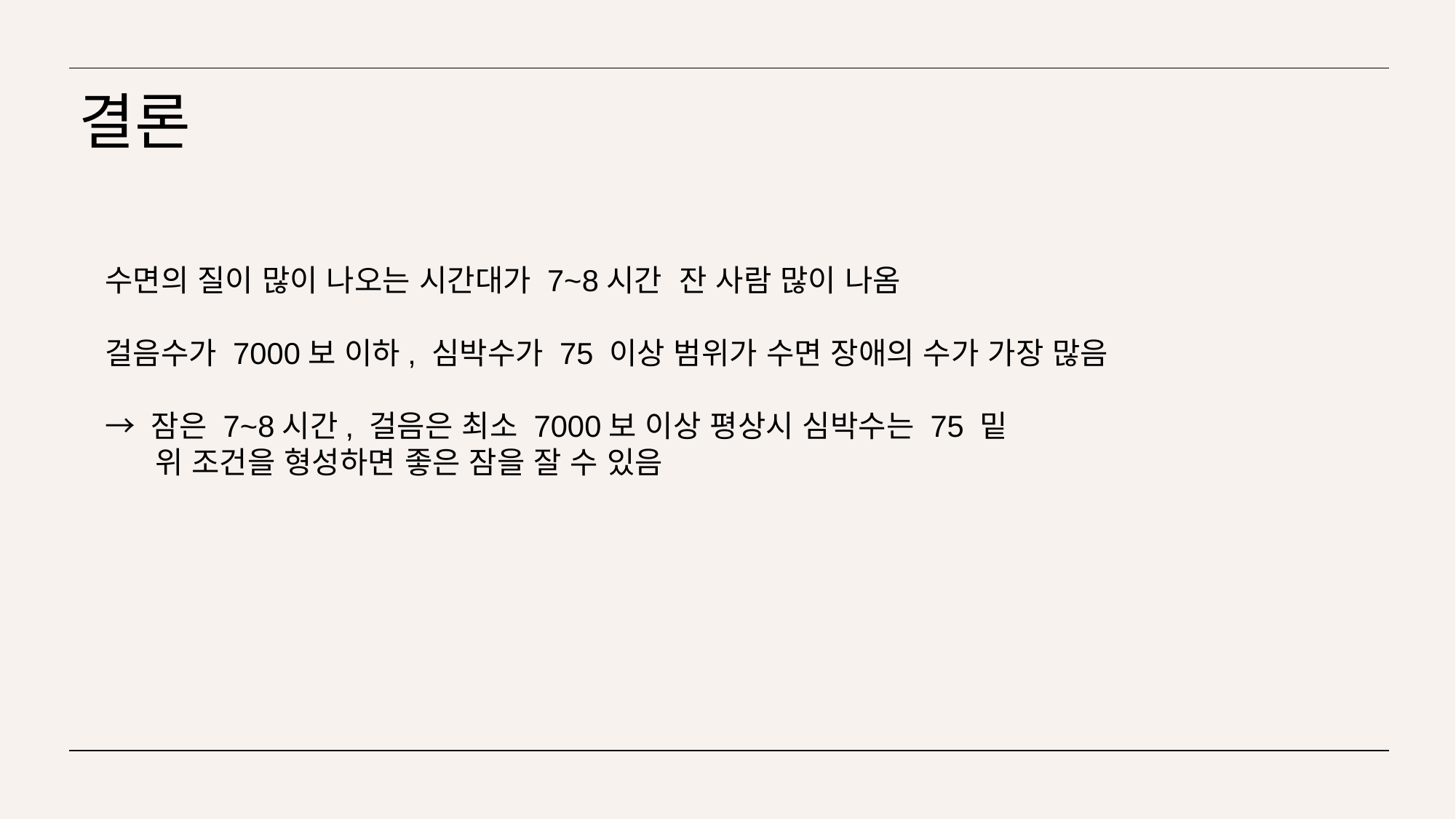

# 결론
수면의 질이 많이 나오는 시간대가 7~8시간  잔 사람 많이 나옴

걸음수가 7000보 이하, 심박수가 75 이상 범위가 수면 장애의 수가 가장 많음

→ 잠은 7~8시간, 걸음은 최소 7000보 이상 평상시 심박수는 75 밑
     위 조건을 형성하면 좋은 잠을 잘 수 있음